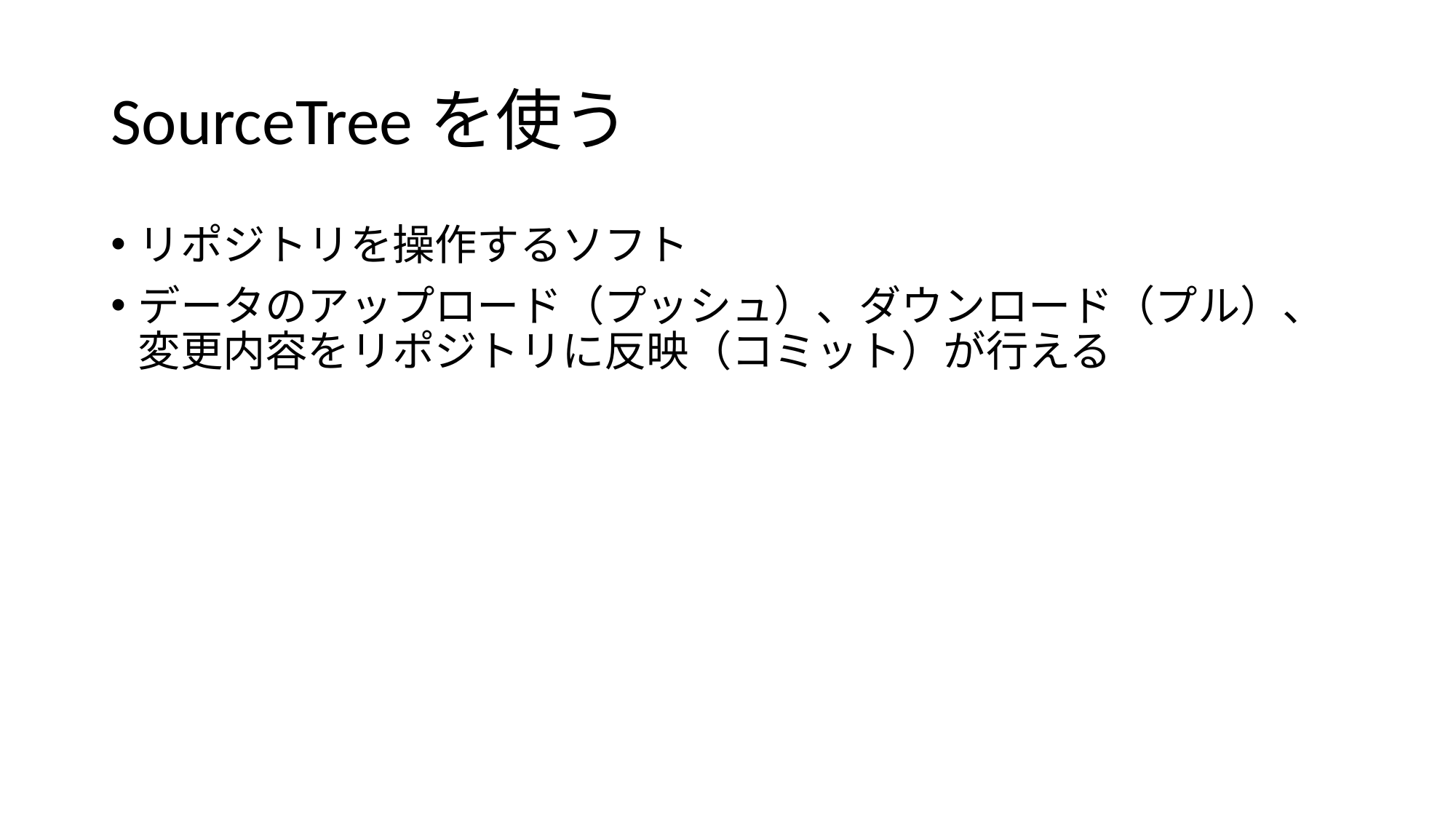

# SourceTreeを使う
リポジトリを操作するソフト
データのアップロード（プッシュ）、ダウンロード（プル）、変更内容をリポジトリに反映（コミット）が行える